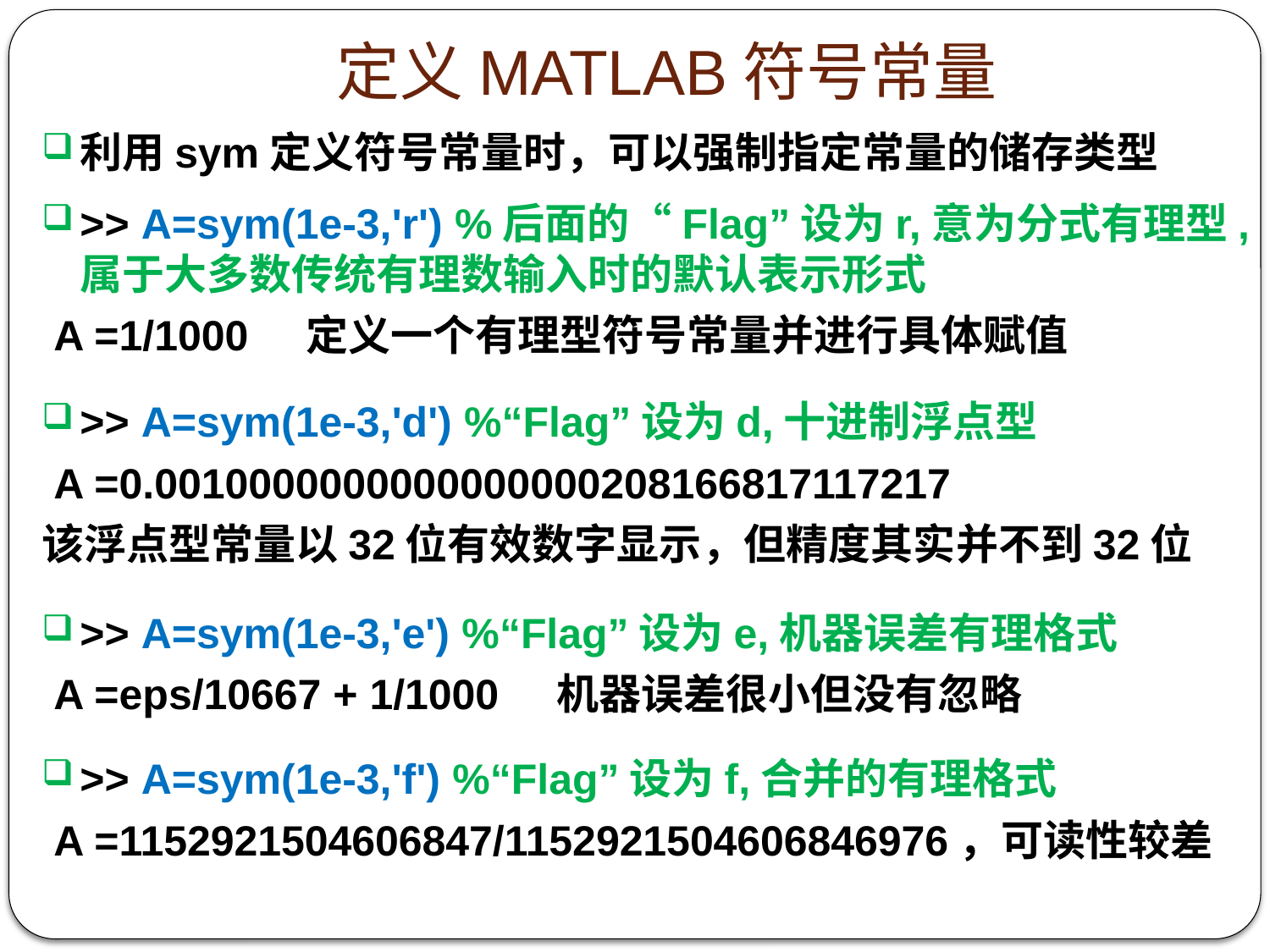

# 定义MATLAB符号常量
利用sym定义符号常量时，可以强制指定常量的储存类型
>> A=sym(1e-3,'r') %后面的“Flag”设为r,意为分式有理型,属于大多数传统有理数输入时的默认表示形式
 A =1/1000    定义一个有理型符号常量并进行具体赋值
>> A=sym(1e-3,'d') %“Flag”设为d,十进制浮点型
 A =0.0010000000000000000208166817117217
该浮点型常量以32位有效数字显示，但精度其实并不到32位
>> A=sym(1e-3,'e') %“Flag”设为e,机器误差有理格式
 A =eps/10667 + 1/1000    机器误差很小但没有忽略
>> A=sym(1e-3,'f') %“Flag”设为f,合并的有理格式
 A =1152921504606847/1152921504606846976，可读性较差